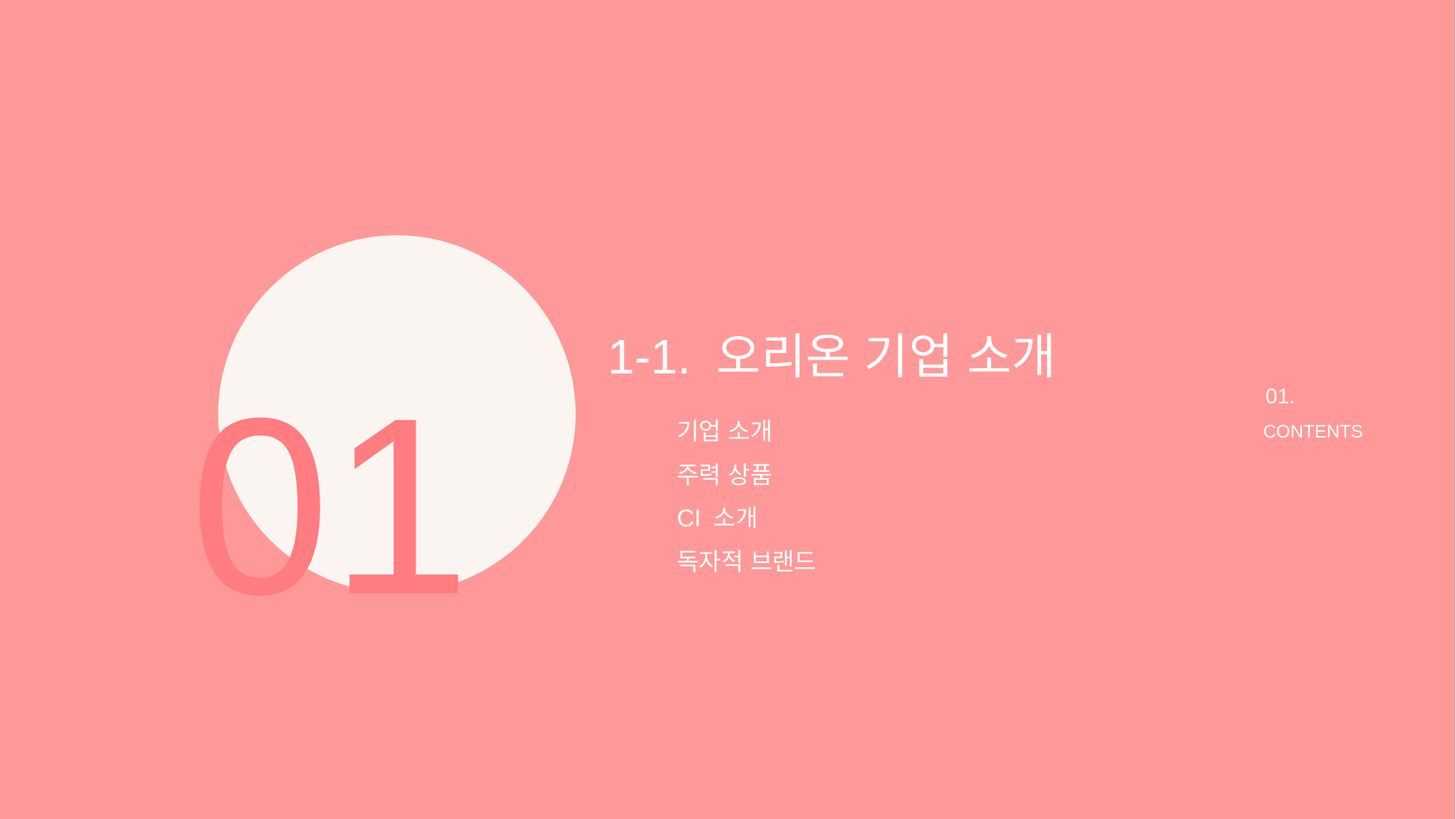

1-1. 오리온 기업 소개
01
01.
CONTENTS
기업 소개
주력 상품
CI 소개
독자적 브랜드